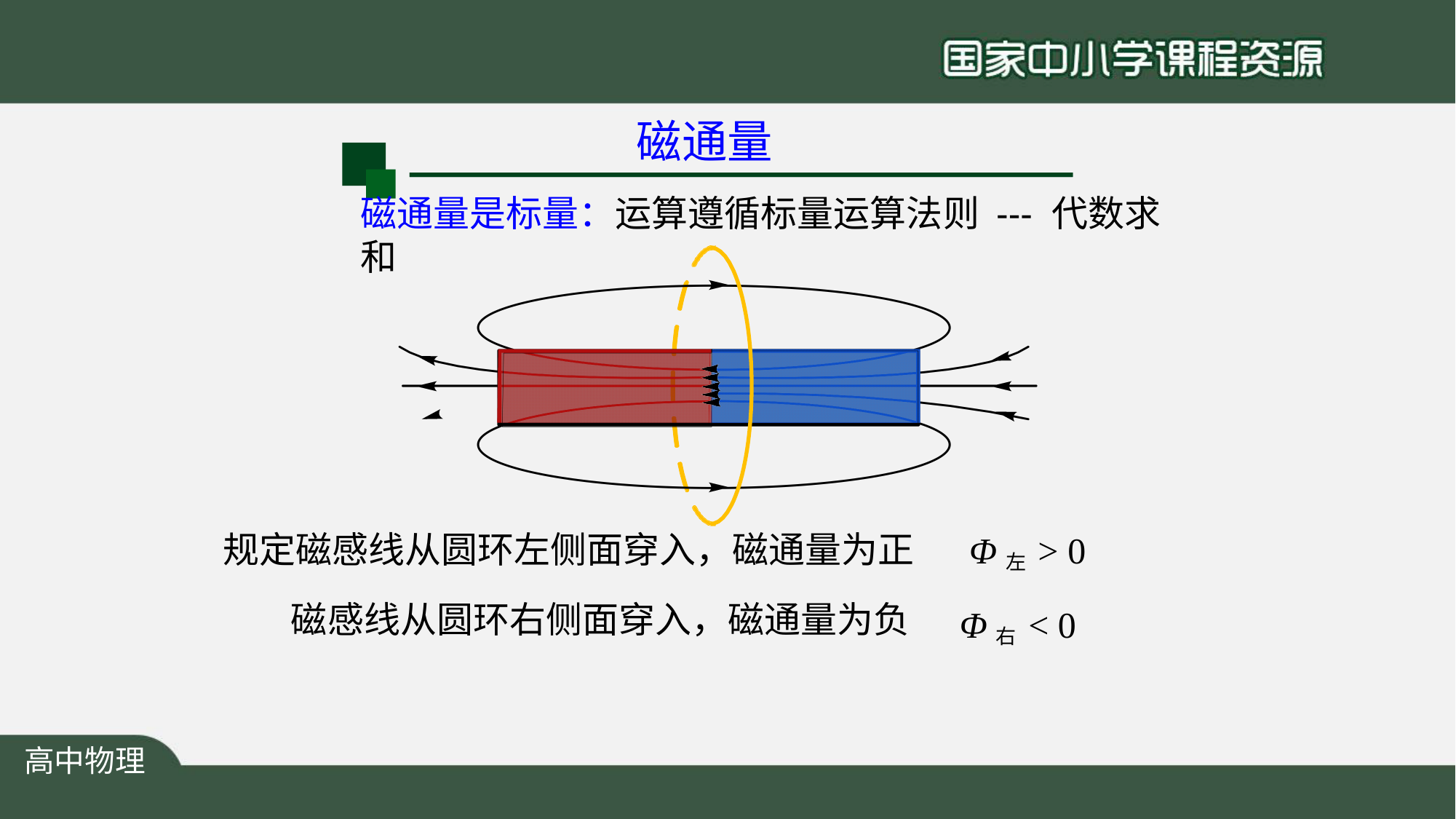

# 磁通量

磁通量是标量：运算遵循标量运算法则 --- 代数求和

Φ左 > 0
Φ右 < 0

规定磁感线从圆环左侧面穿入，磁通量为正
磁感线从圆环右侧面穿入，磁通量为负
高中物理